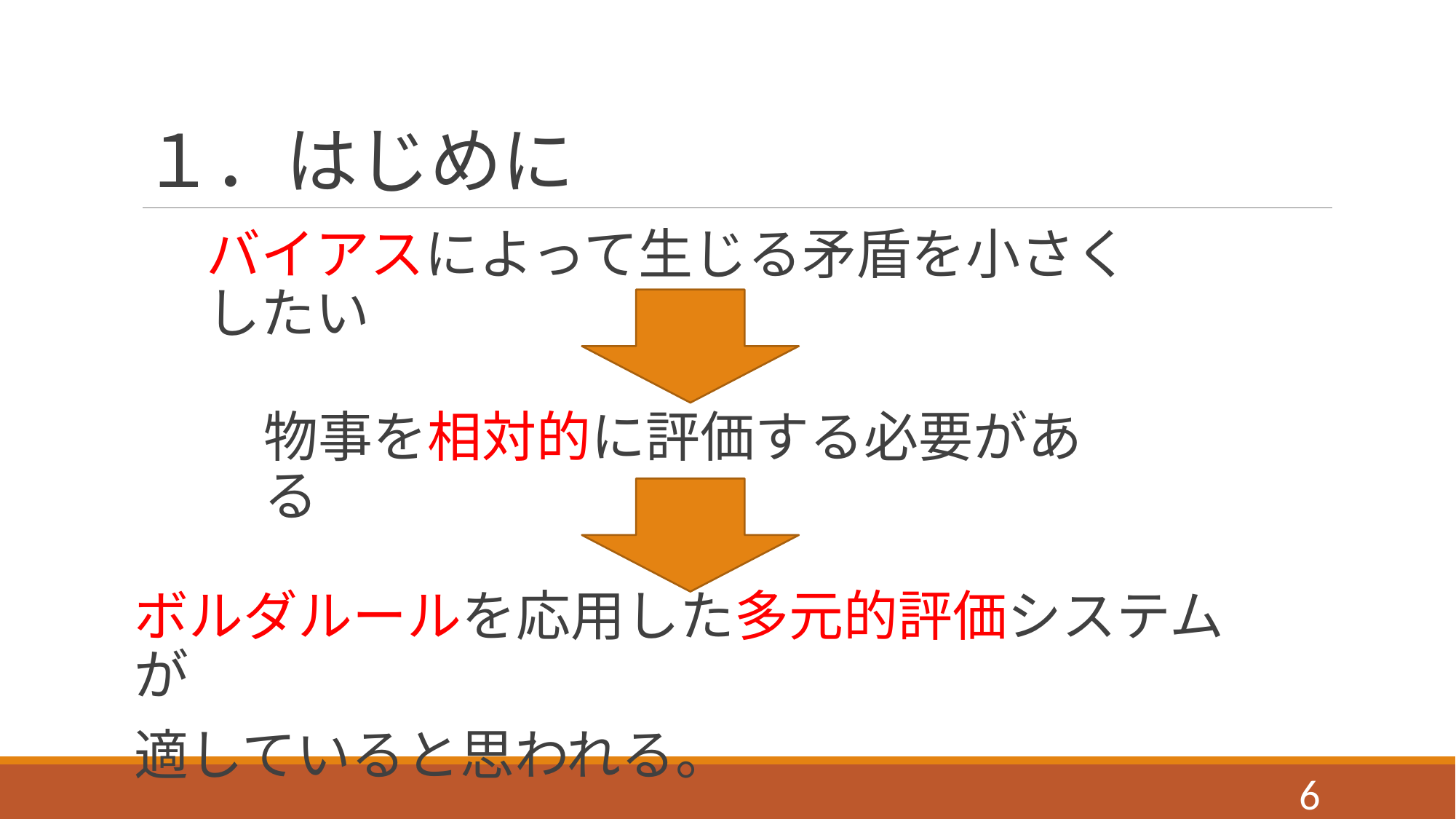

# １．はじめに
バイアスによって生じる矛盾を小さくしたい

物事を相対的に評価する必要がある

ボルダルールを応用した多元的評価システムが
適していると思われる。
6